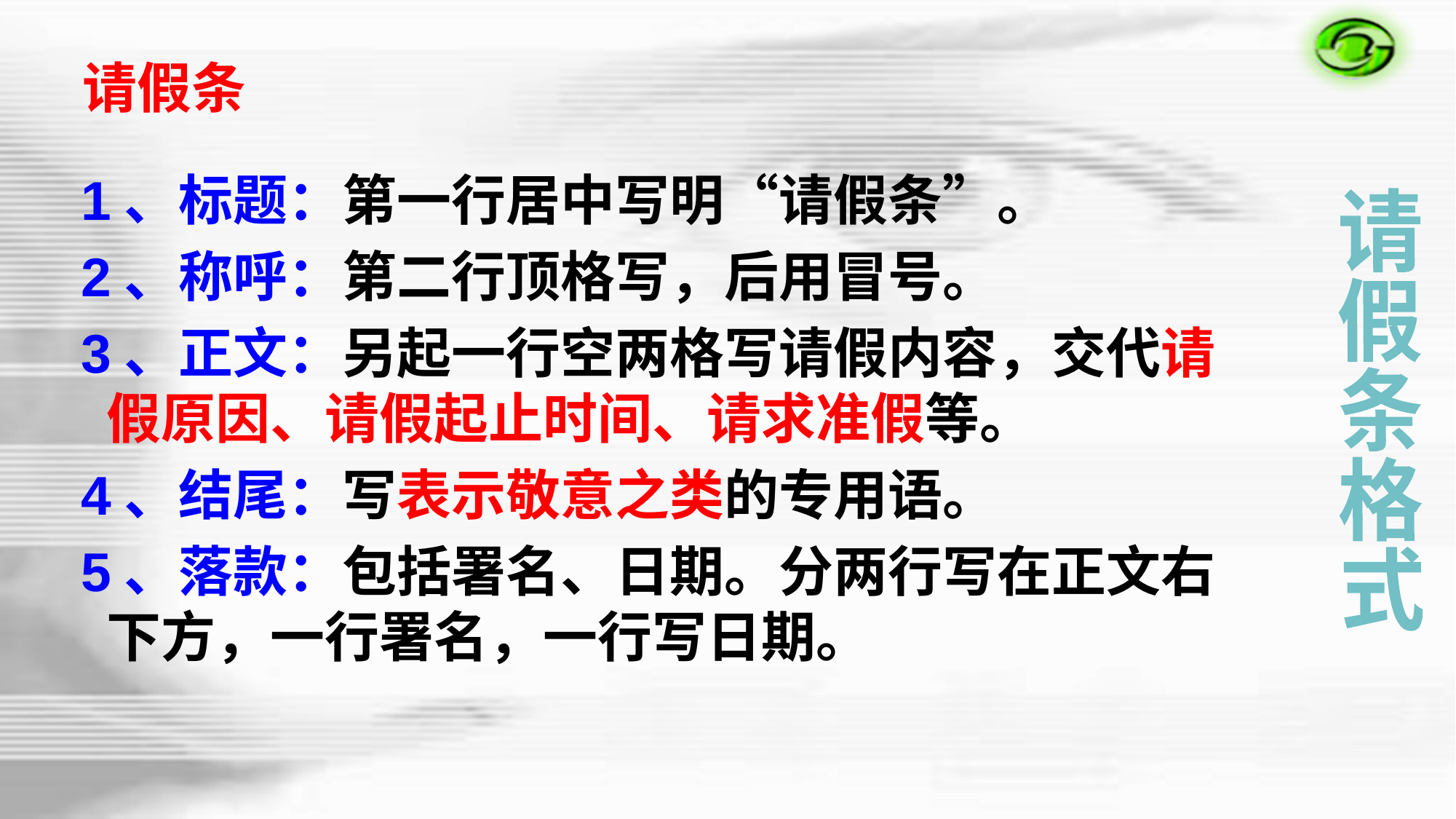

请假条
 1、标题：第一行居中写明“请假条”。
 2、称呼：第二行顶格写，后用冒号。
 3、正文：另起一行空两格写请假内容，交代请假原因、请假起止时间、请求准假等。
 4、结尾：写表示敬意之类的专用语。
 5、落款：包括署名、日期。分两行写在正文右下方，一行署名，一行写日期。
请
假
条
格
式